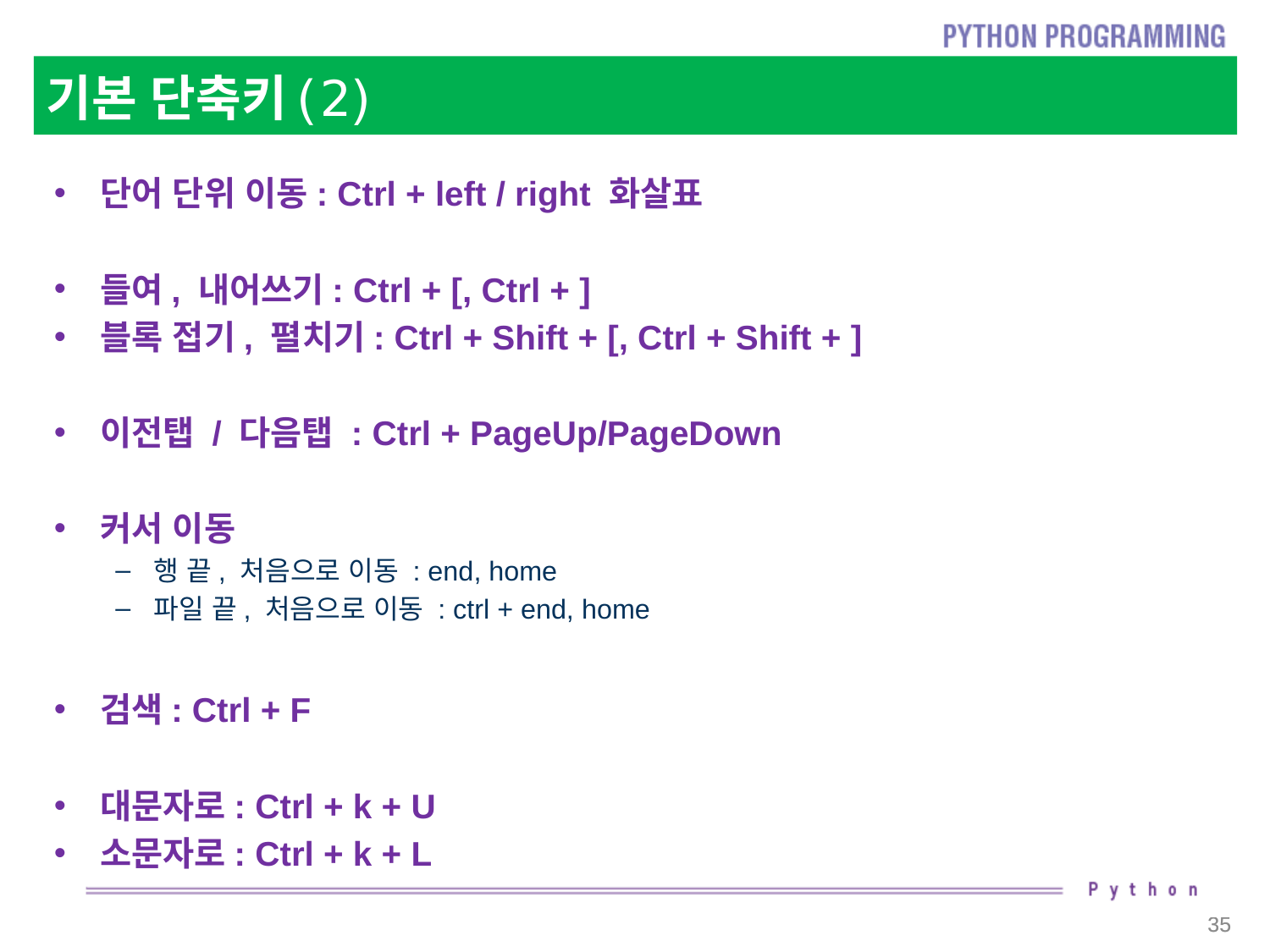

# 기본 단축키(2)
단어 단위 이동: Ctrl + left / right 화살표

들여, 내어쓰기: Ctrl + [, Ctrl + ]
블록 접기, 펼치기: Ctrl + Shift + [, Ctrl + Shift + ]

이전탭 / 다음탭 : Ctrl + PageUp/PageDown

커서 이동
행 끝, 처음으로 이동 : end, home
파일 끝, 처음으로 이동 : ctrl + end, home

검색: Ctrl + F

대문자로: Ctrl + k + U
소문자로: Ctrl + k + L

35